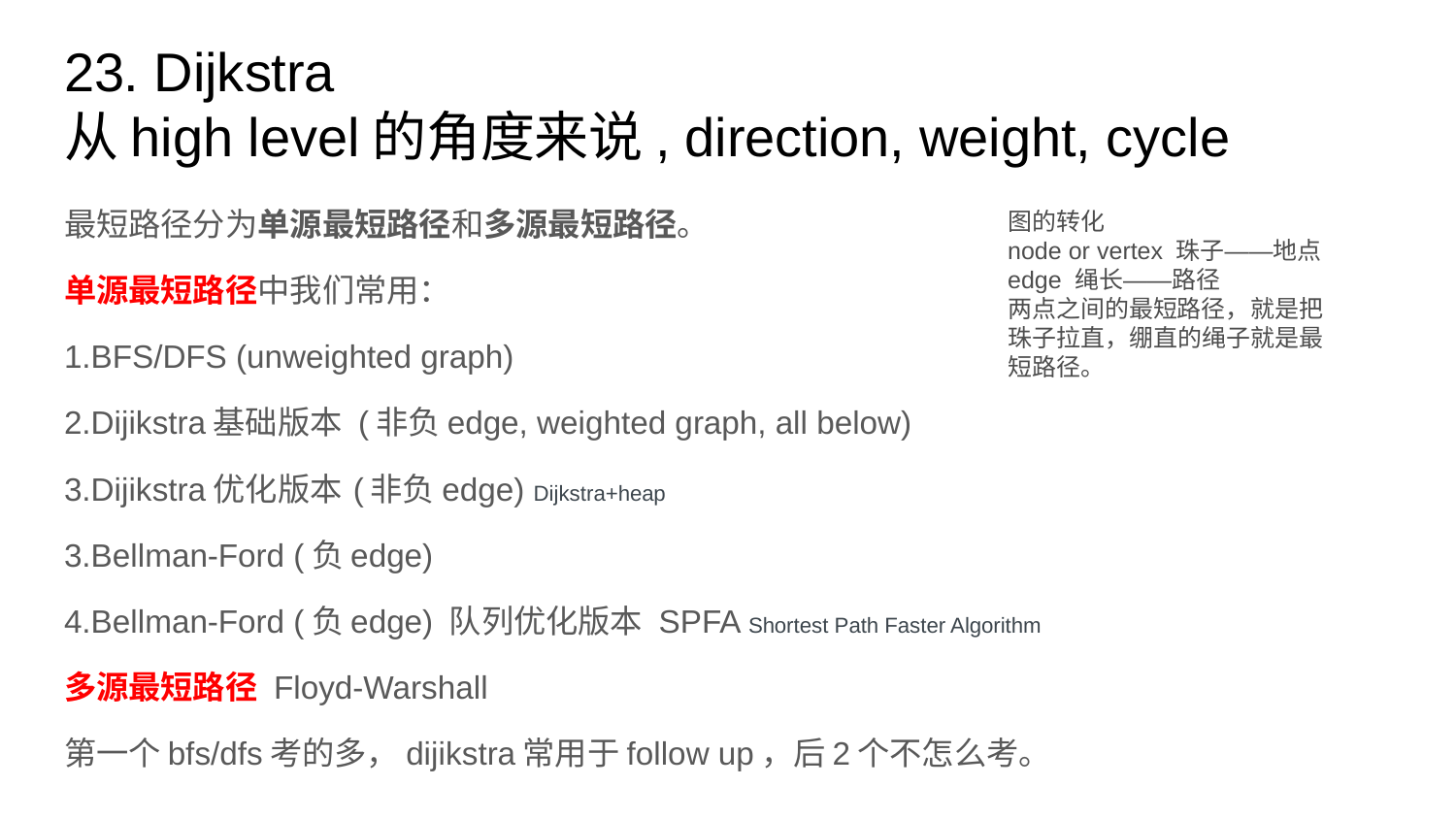

# 23. Dijkstra
从high level的角度来说, direction, weight, cycle
最短路径分为单源最短路径和多源最短路径。
单源最短路径中我们常用：
1.BFS/DFS (unweighted graph)
2.Dijikstra基础版本 (非负edge, weighted graph, all below)
3.Dijikstra优化版本 (非负edge) Dijkstra+heap
3.Bellman-Ford (负edge)
4.Bellman-Ford (负edge) 队列优化版本 SPFA Shortest Path Faster Algorithm
多源最短路径 Floyd-Warshall
第一个bfs/dfs考的多，dijikstra常用于follow up，后2个不怎么考。
图的转化
node or vertex 珠子——地点
edge 绳长——路径
两点之间的最短路径，就是把珠子拉直，绷直的绳子就是最短路径。